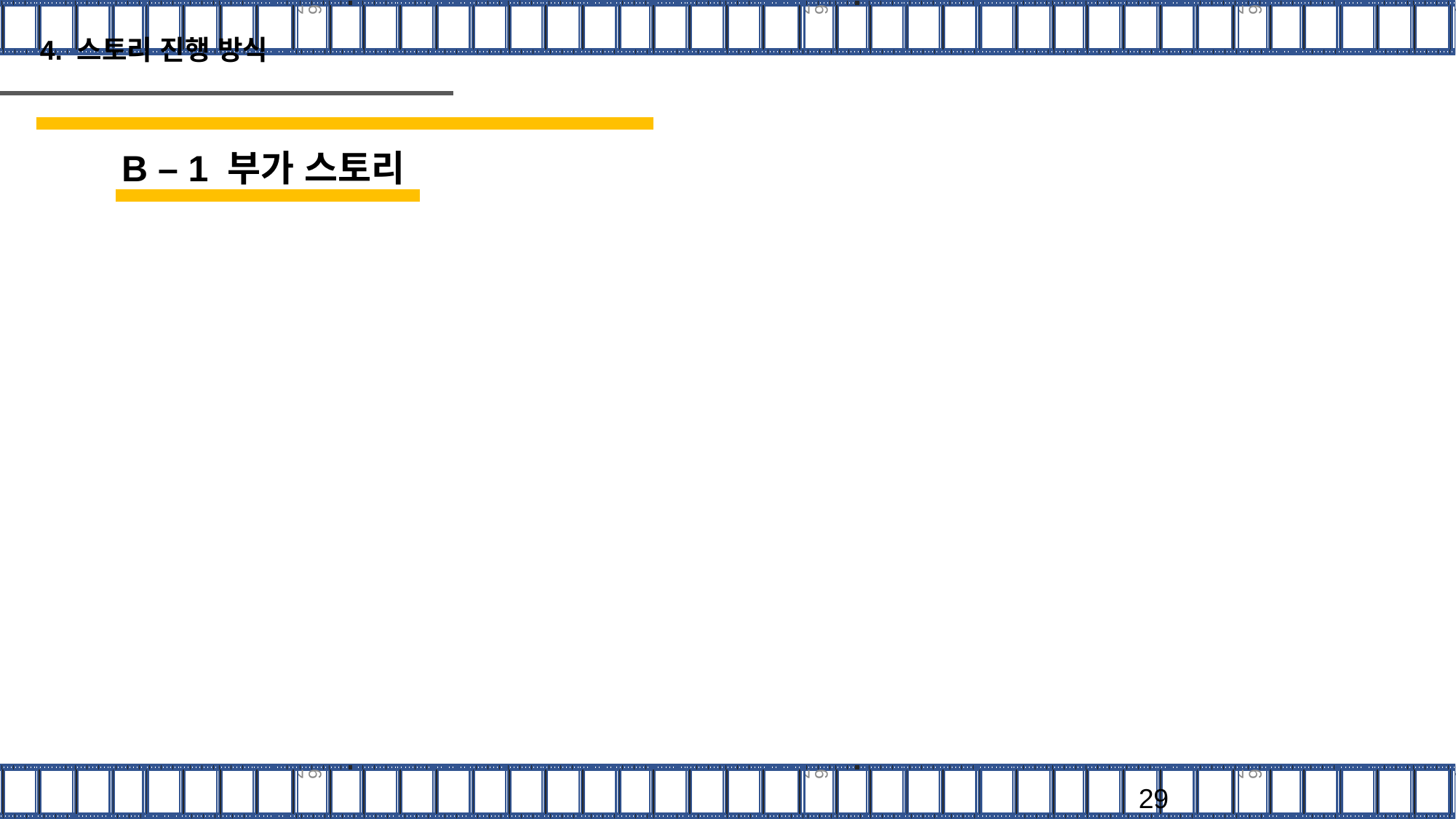

# 4. 스토리 진행 방식
B – 1 부가 스토리
29